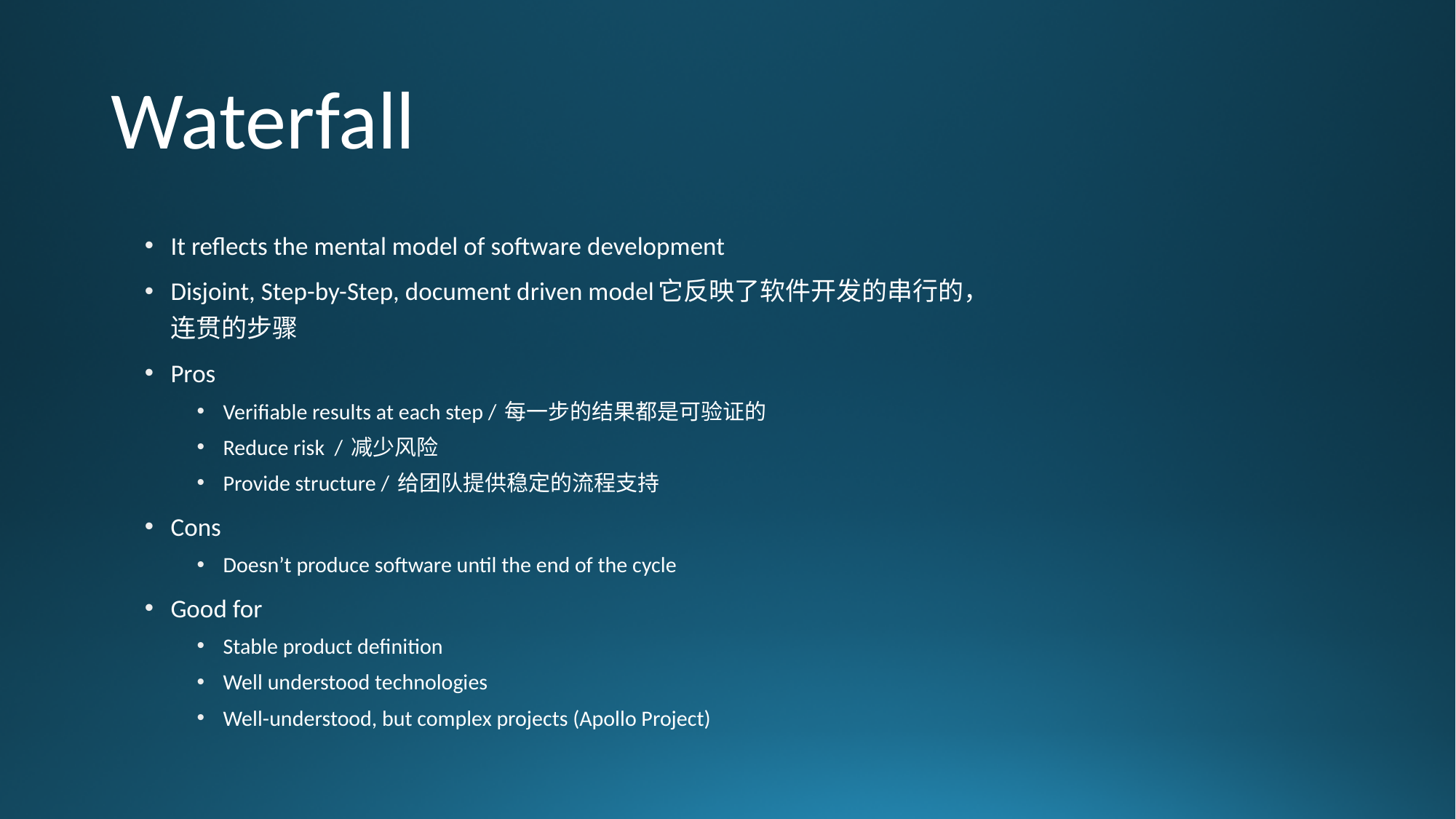

# Waterfall
It reflects the mental model of software development
Disjoint, Step-by-Step, document driven model它反映了软件开发的串行的，连贯的步骤
Pros
Verifiable results at each step / 每一步的结果都是可验证的
Reduce risk  / 减少风险
Provide structure / 给团队提供稳定的流程支持
Cons
Doesn’t produce software until the end of the cycle
Good for
Stable product definition
Well understood technologies
Well-understood, but complex projects (Apollo Project)